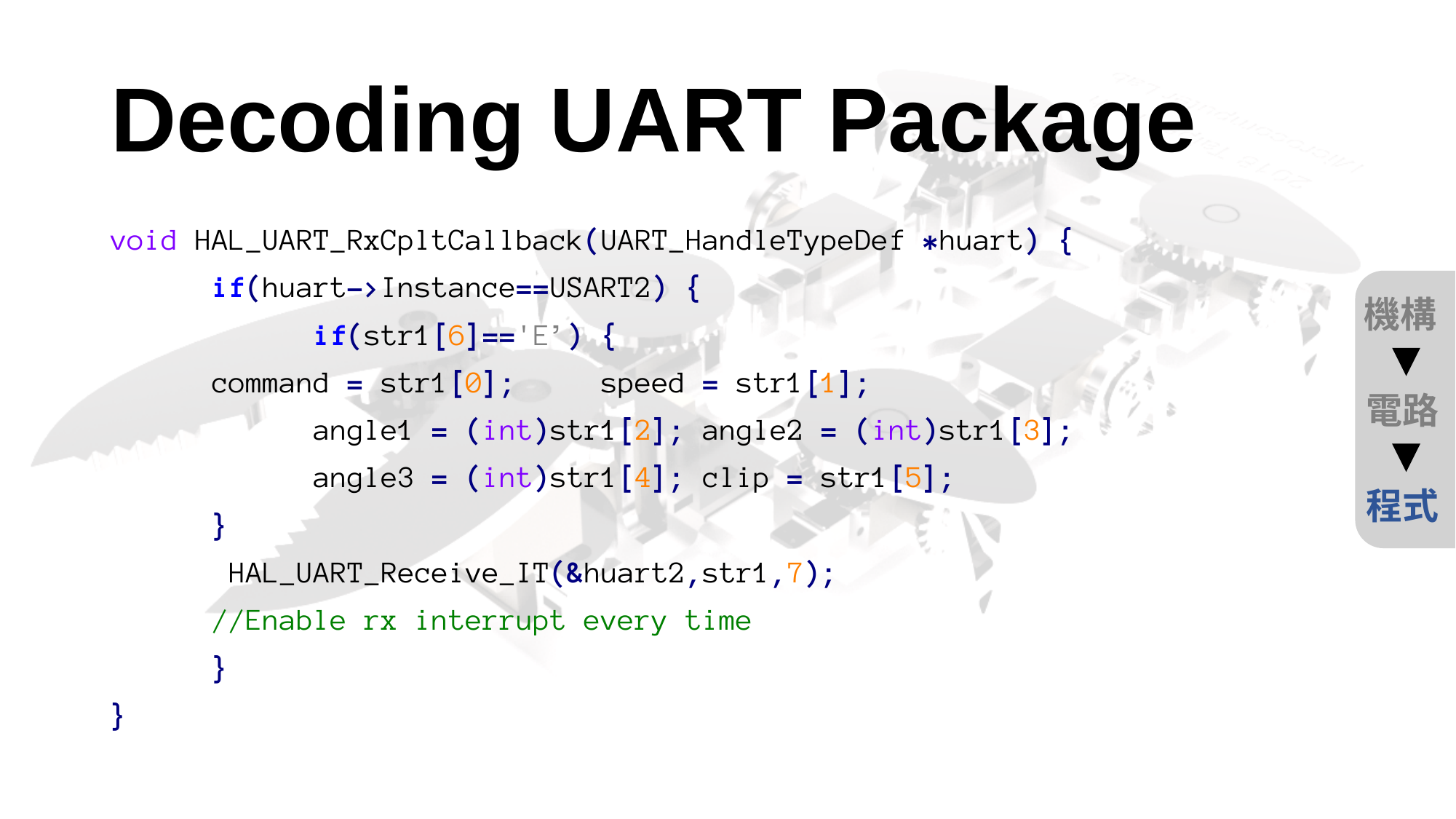

# Decoding UART Package
void HAL_UART_RxCpltCallback(UART_HandleTypeDef *huart) {
 	if(huart->Instance==USART2) {
	 	if(str1[6]=='E’) {
			command = str1[0];     speed = str1[1];
		 	angle1 = (int)str1[2]; angle2 = (int)str1[3];
		 	angle3 = (int)str1[4]; clip = str1[5];
		}
		 HAL_UART_Receive_IT(&huart2,str1,7);
		//Enable rx interrupt every time
	}
}

機構

電路

程式